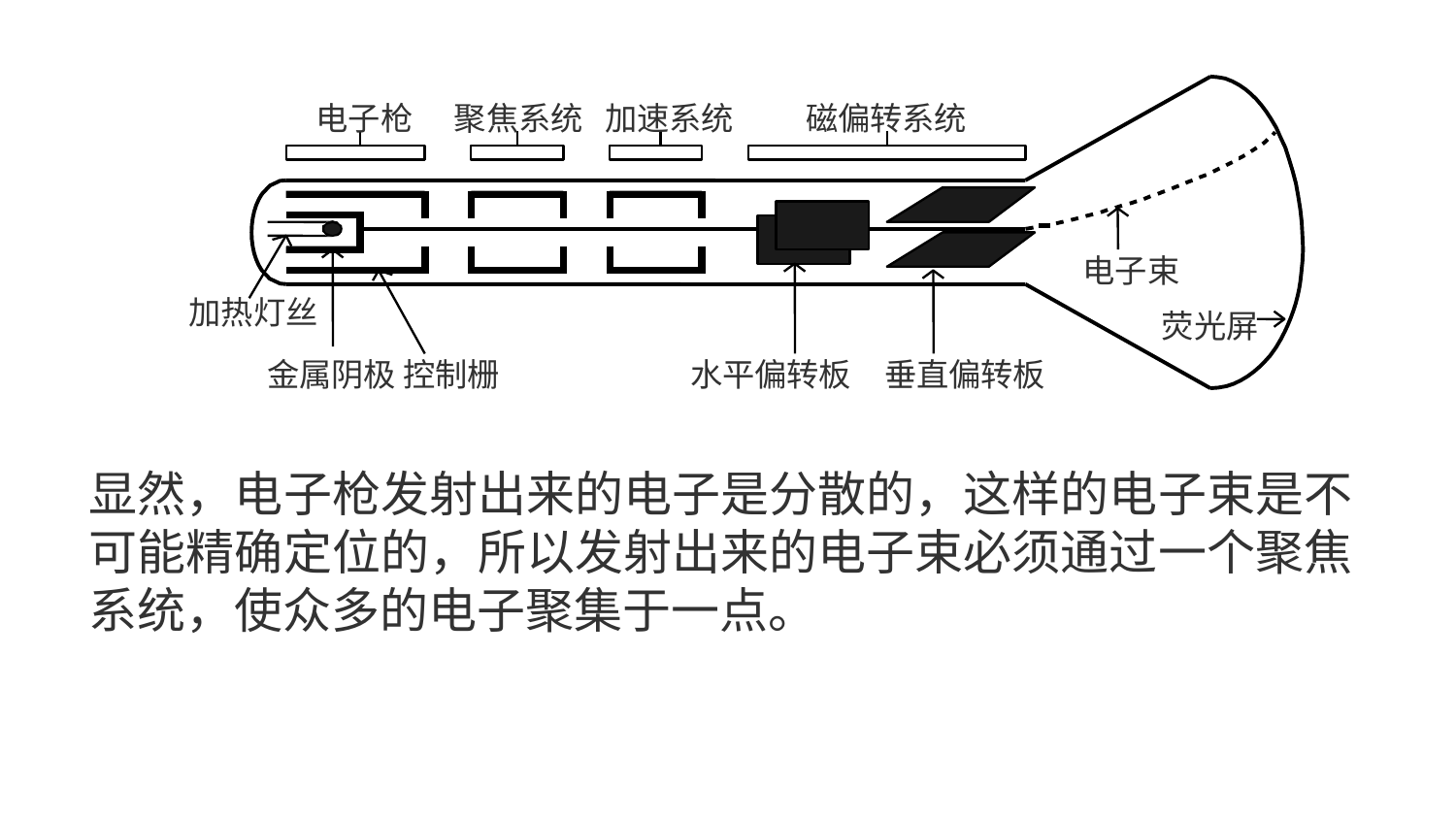

# 电子枪	聚焦系统
加速系统
磁偏转系统

电子束
荧光屏

加热灯丝

金属阴极 控制栅
水平偏转板
垂直偏转板
显然，电子枪发射出来的电子是分散的，这样的电子束是不 可能精确定位的，所以发射出来的电子束必须通过一个聚焦 系统，使众多的电子聚集于一点。